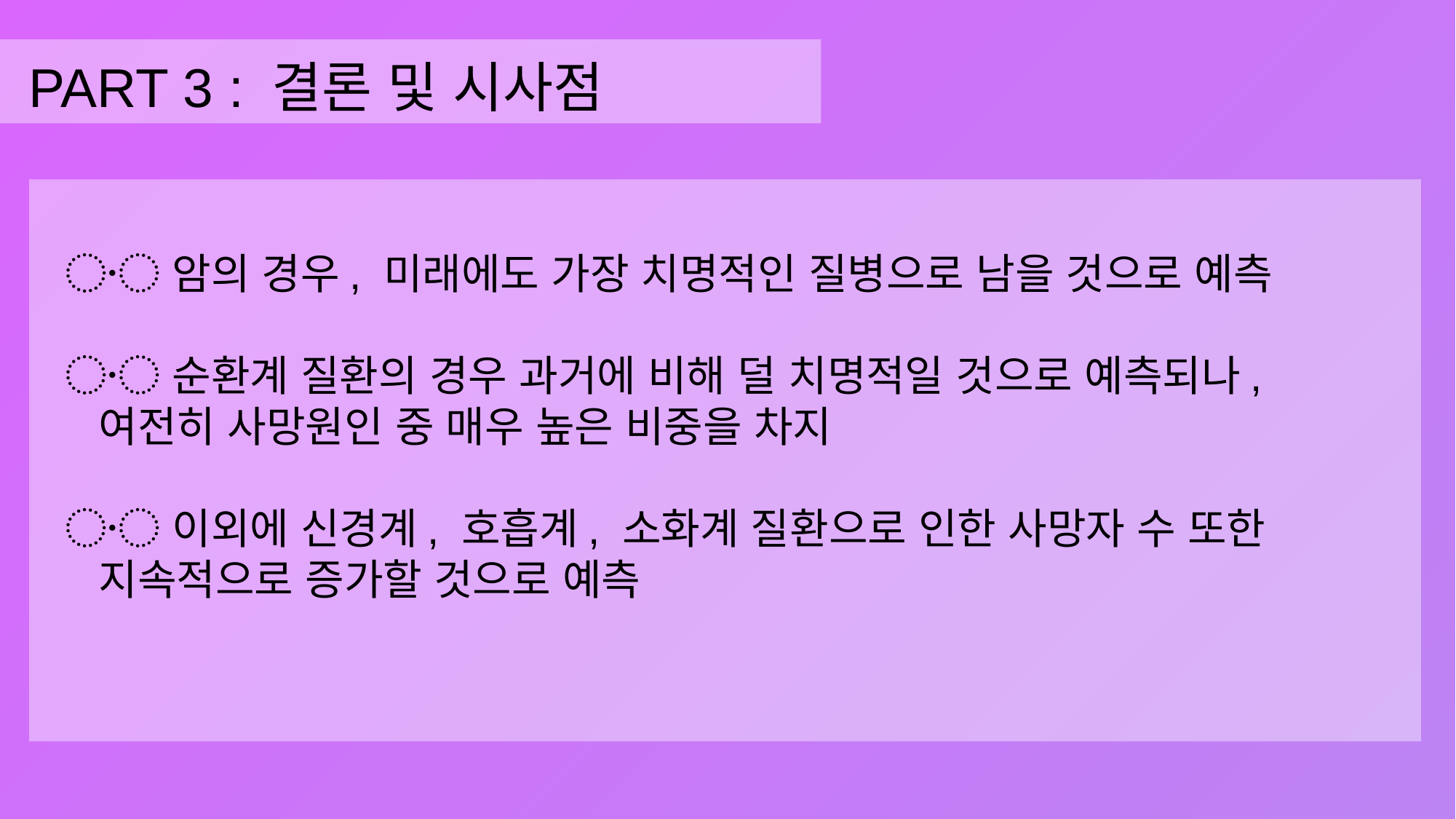

# PART 3 : 결론 및 시사점

〮 암의 경우, 미래에도 가장 치명적인 질병으로 남을 것으로 예측

〮 순환계 질환의 경우 과거에 비해 덜 치명적일 것으로 예측되나,
  여전히 사망원인 중 매우 높은 비중을 차지

〮 이외에 신경계, 호흡계, 소화계 질환으로 인한 사망자 수 또한
  지속적으로 증가할 것으로 예측